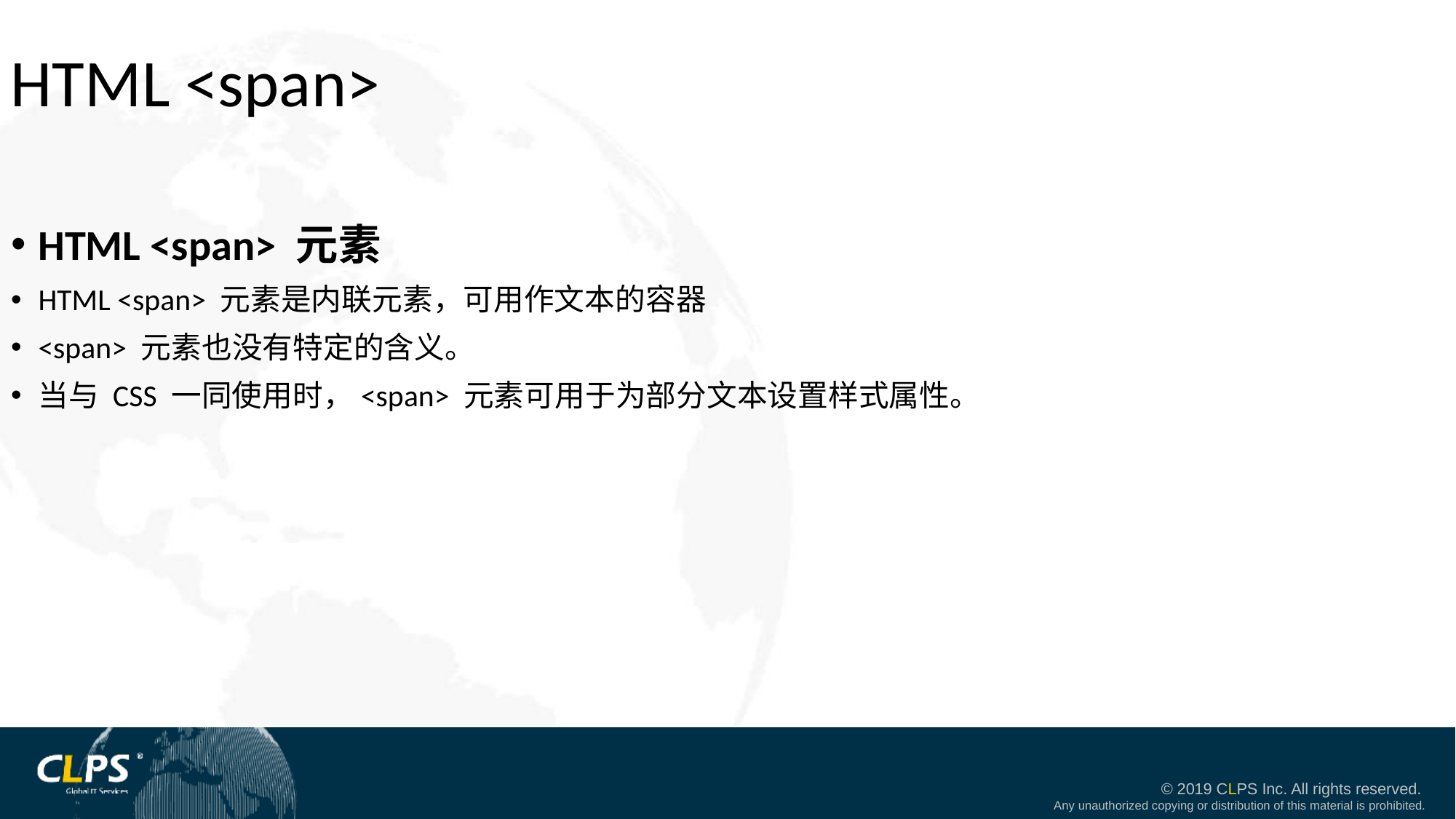

HTML <span>
HTML <span> 元素
HTML <span> 元素是内联元素，可用作文本的容器
<span> 元素也没有特定的含义。
当与 CSS 一同使用时，<span> 元素可用于为部分文本设置样式属性。